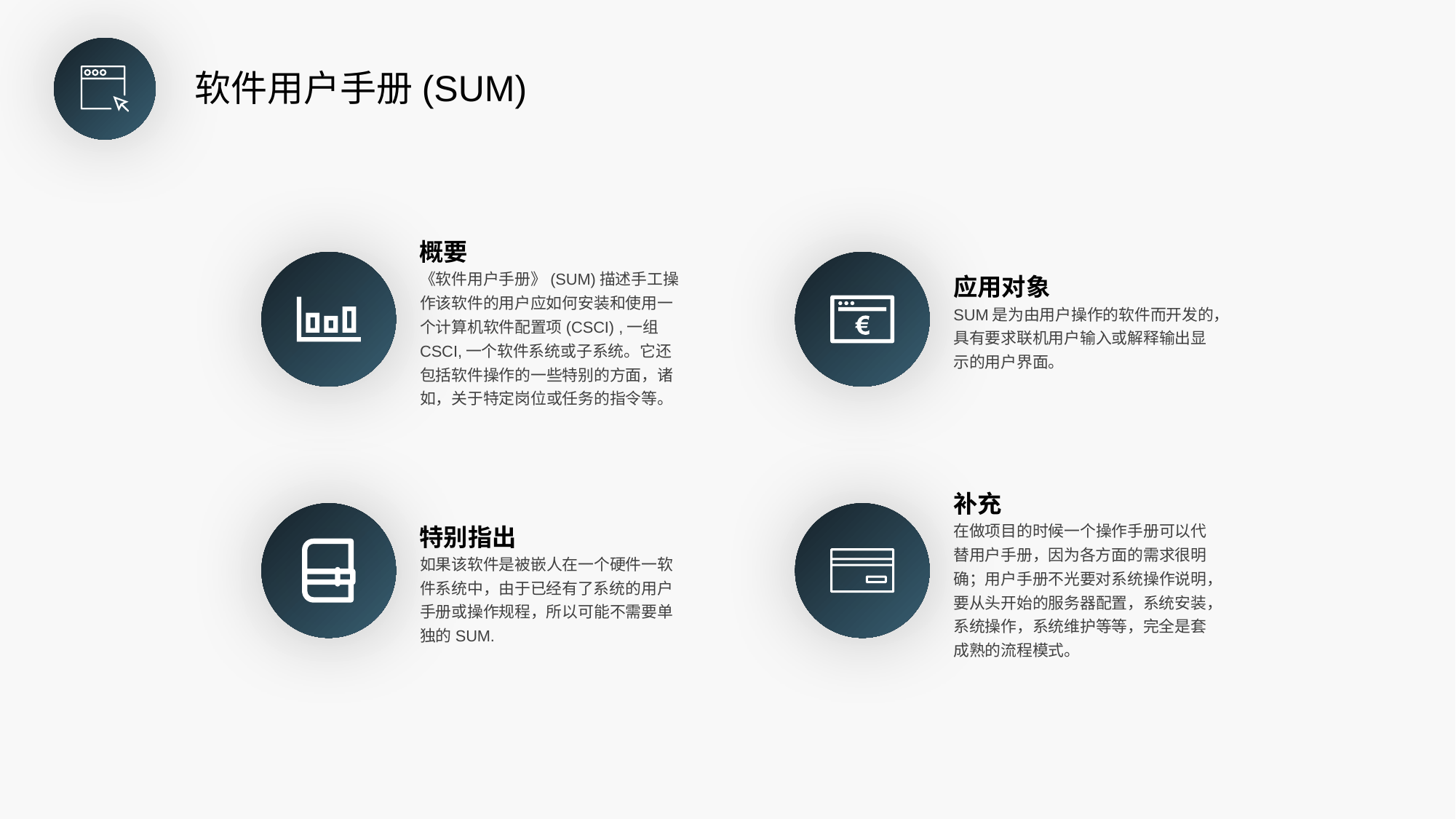

软件用户手册(SUM)
概要
《软件用户手册》(SUM)描述手工操作该软件的用户应如何安装和使用一个计算机软件配置项(CSCI) ,一组CSCI,一个软件系统或子系统。它还包括软件操作的一些特别的方面，诸如，关于特定岗位或任务的指令等。

应用对象
SUM是为由用户操作的软件而开发的，具有要求联机用户输入或解释输出显示的用户界面。
补充
在做项目的时候一个操作手册可以代替用户手册，因为各方面的需求很明确；用户手册不光要对系统操作说明，要从头开始的服务器配置，系统安装，系统操作，系统维护等等，完全是套成熟的流程模式。

特别指出
如果该软件是被嵌人在一个硬件一软件系统中，由于已经有了系统的用户手册或操作规程，所以可能不需要单独的SUM.